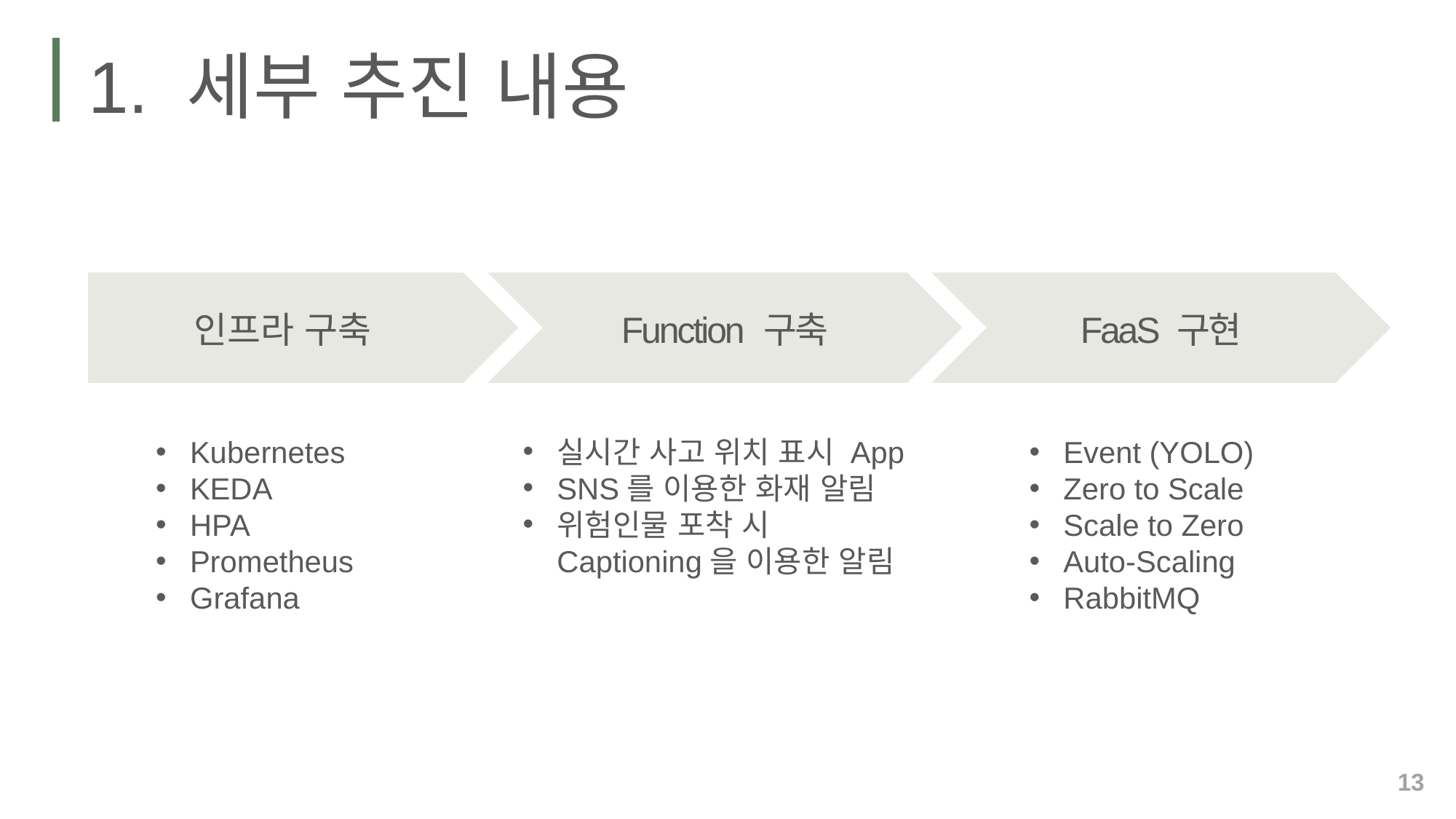

1. 세부 추진 내용

인프라 구축
Function 구축
FaaS 구현
Kubernetes
KEDA
HPA
Prometheus
Grafana
실시간 사고 위치 표시 App
SNS를 이용한 화재 알림
위험인물 포착 시
Captioning을 이용한 알림
Event (YOLO)
Zero to Scale
Scale to Zero
Auto-Scaling
RabbitMQ
13